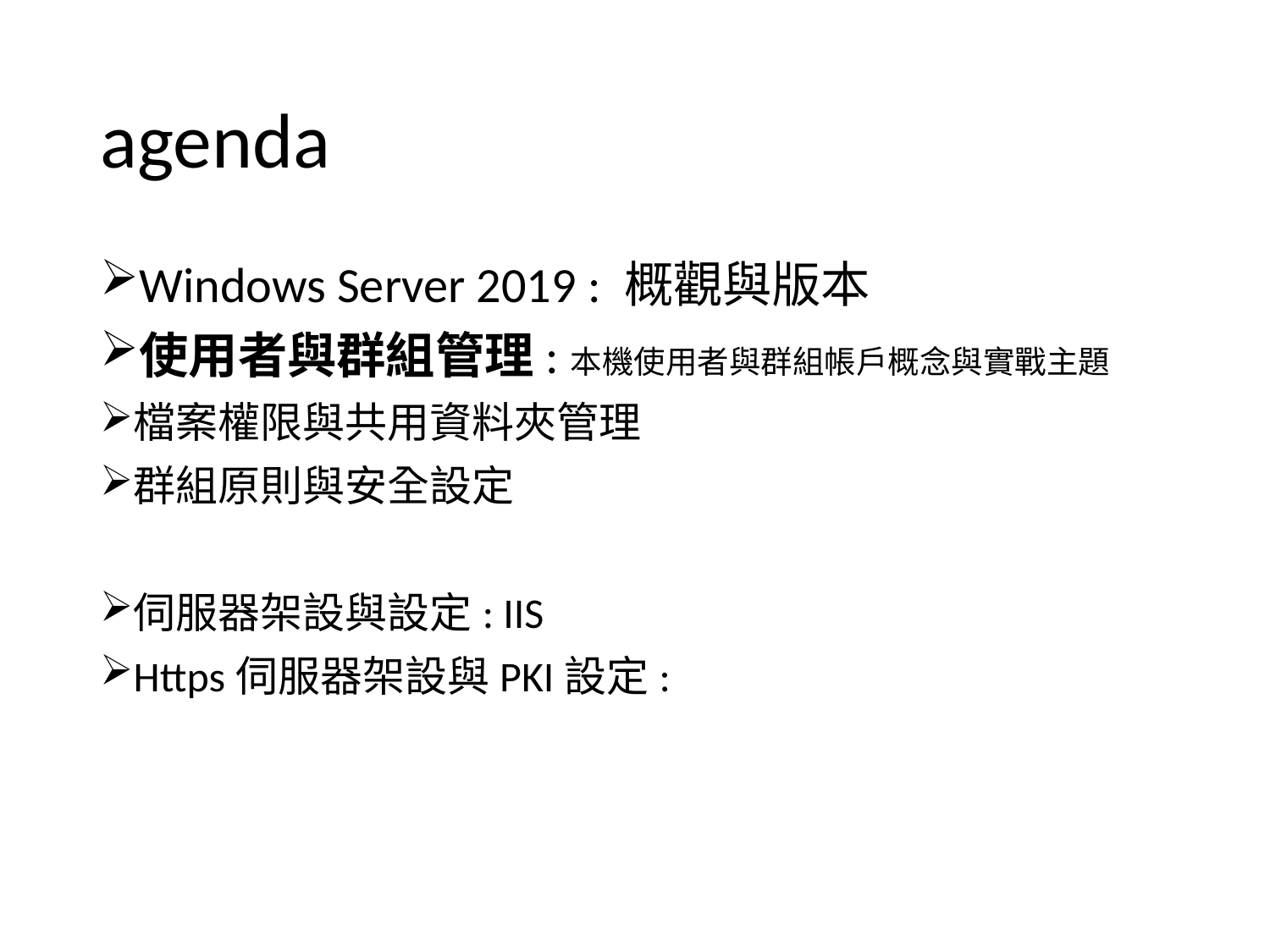

# agenda
Windows Server 2019 : 概觀與版本
使用者與群組管理:本機使用者與群組帳戶概念與實戰主題
檔案權限與共用資料夾管理
群組原則與安全設定

伺服器架設與設定: IIS
Https伺服器架設與PKI設定: